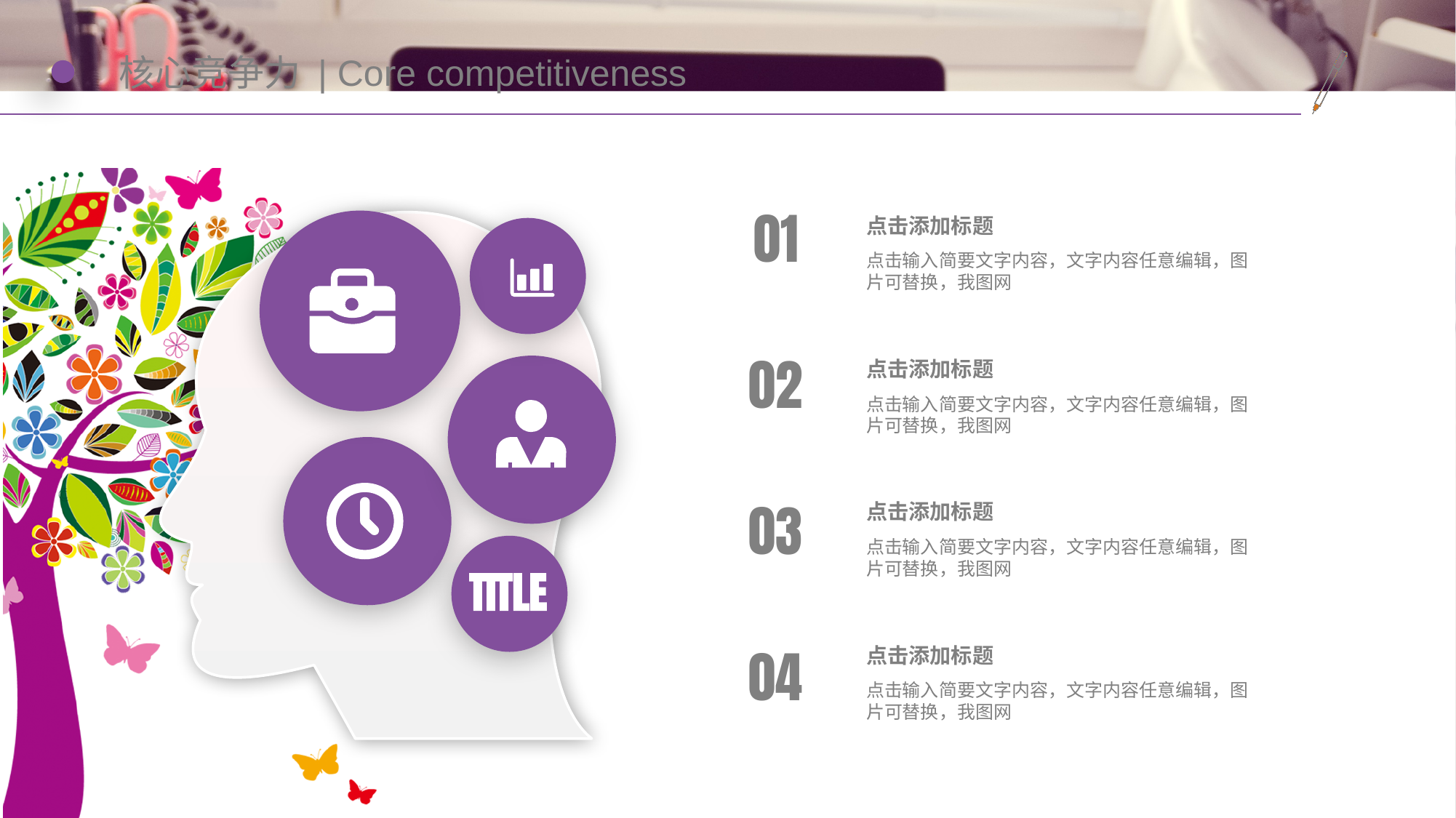

# 核心竞争力 | Core competitiveness
01
点击添加标题
点击输入简要文字内容，文字内容任意编辑，图片可替换，我图网

02
点击添加标题
点击输入简要文字内容，文字内容任意编辑，图片可替换，我图网

点击添加标题
点击输入简要文字内容，文字内容任意编辑，图片可替换，我图网
03

TITLE
点击添加标题
点击输入简要文字内容，文字内容任意编辑，图片可替换，我图网
04